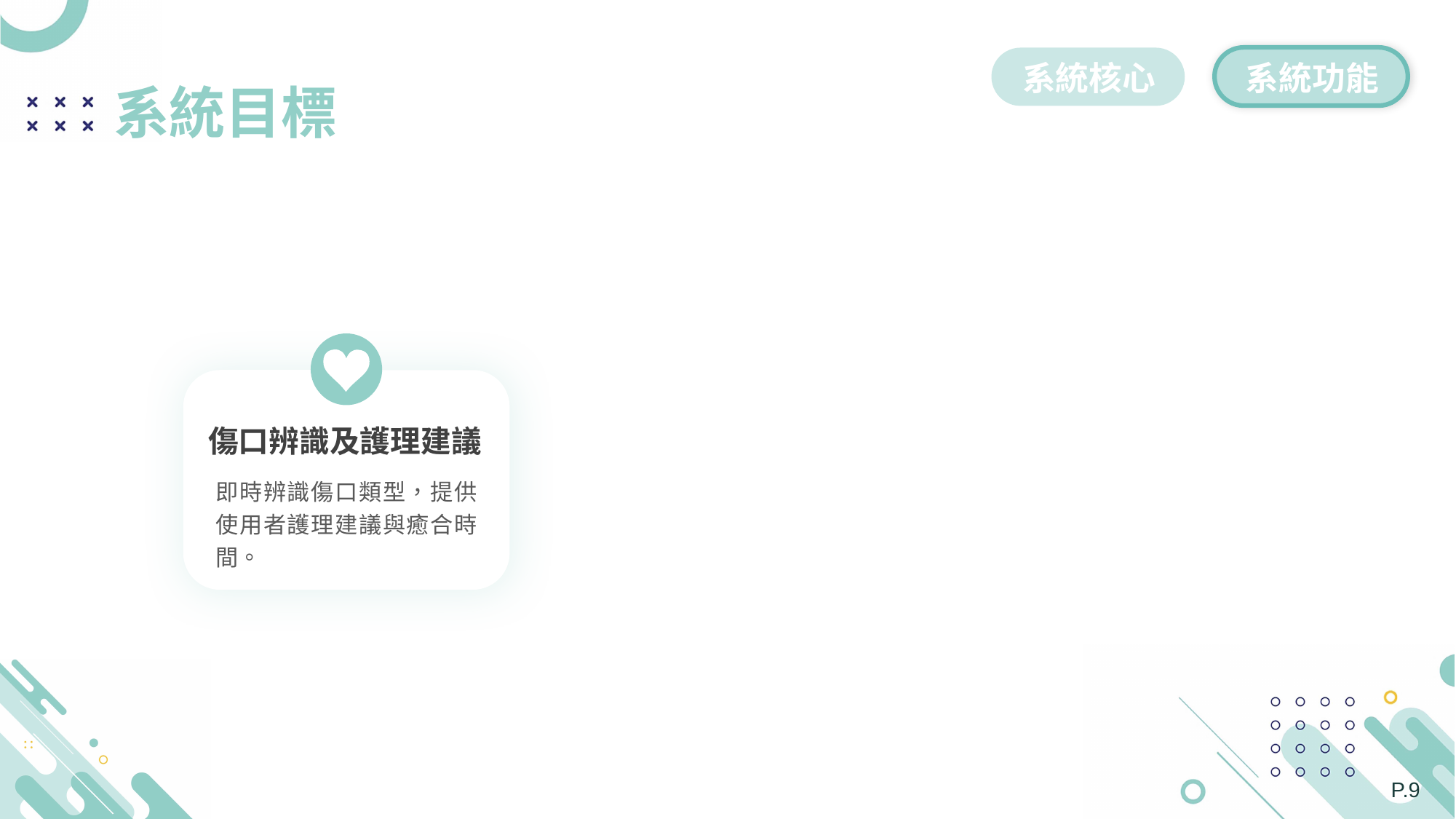

系統功能
系統核心
系統目標

傷口辨識及護理建議
即時辨識傷口類型，提供使用者護理建議與癒合時間。